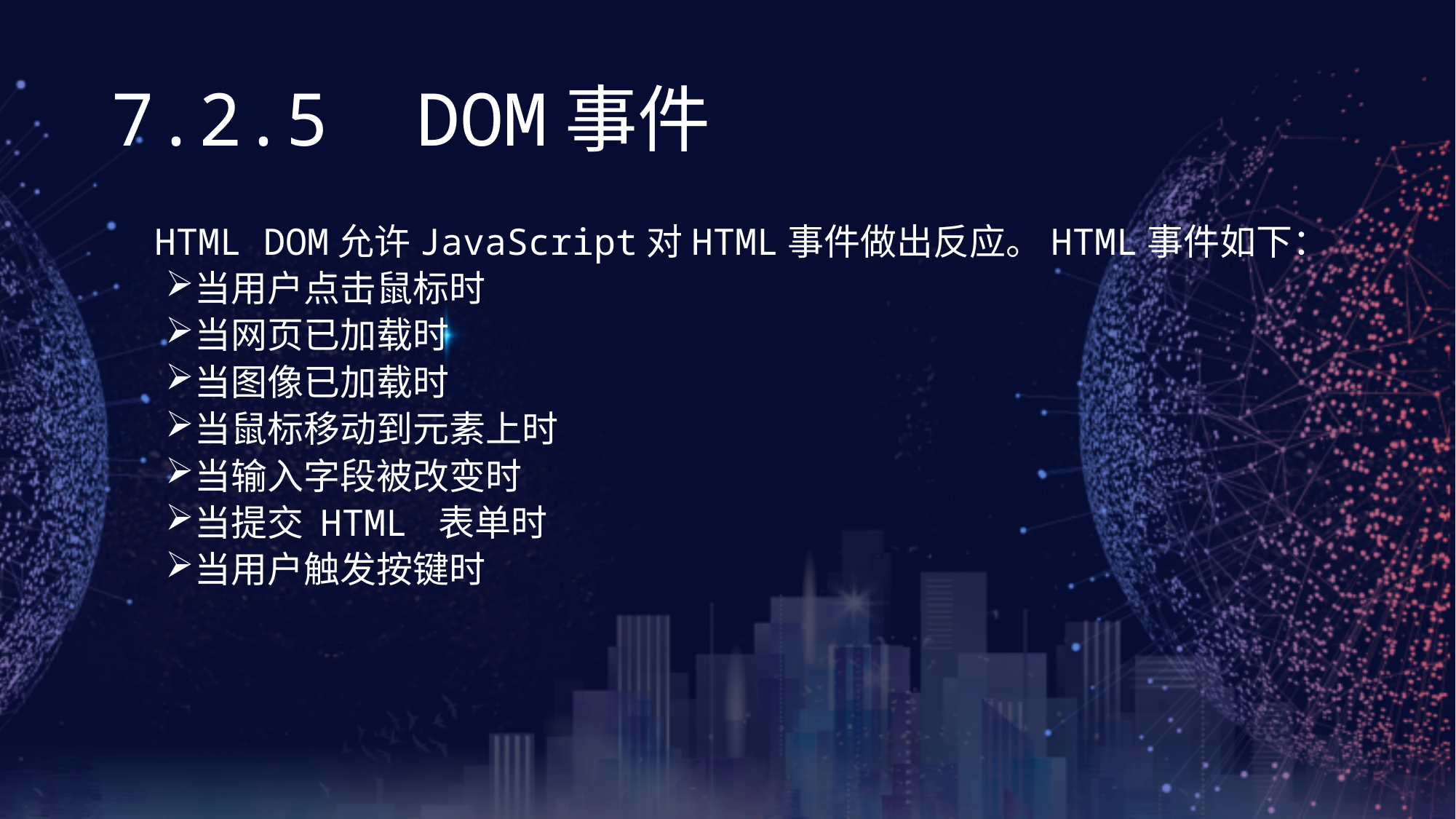

# 7.2.5  DOM事件
  HTML DOM允许JavaScript对HTML事件做出反应。HTML事件如下：
当用户点击鼠标时
当网页已加载时
当图像已加载时
当鼠标移动到元素上时
当输入字段被改变时
当提交 HTML 表单时
当用户触发按键时